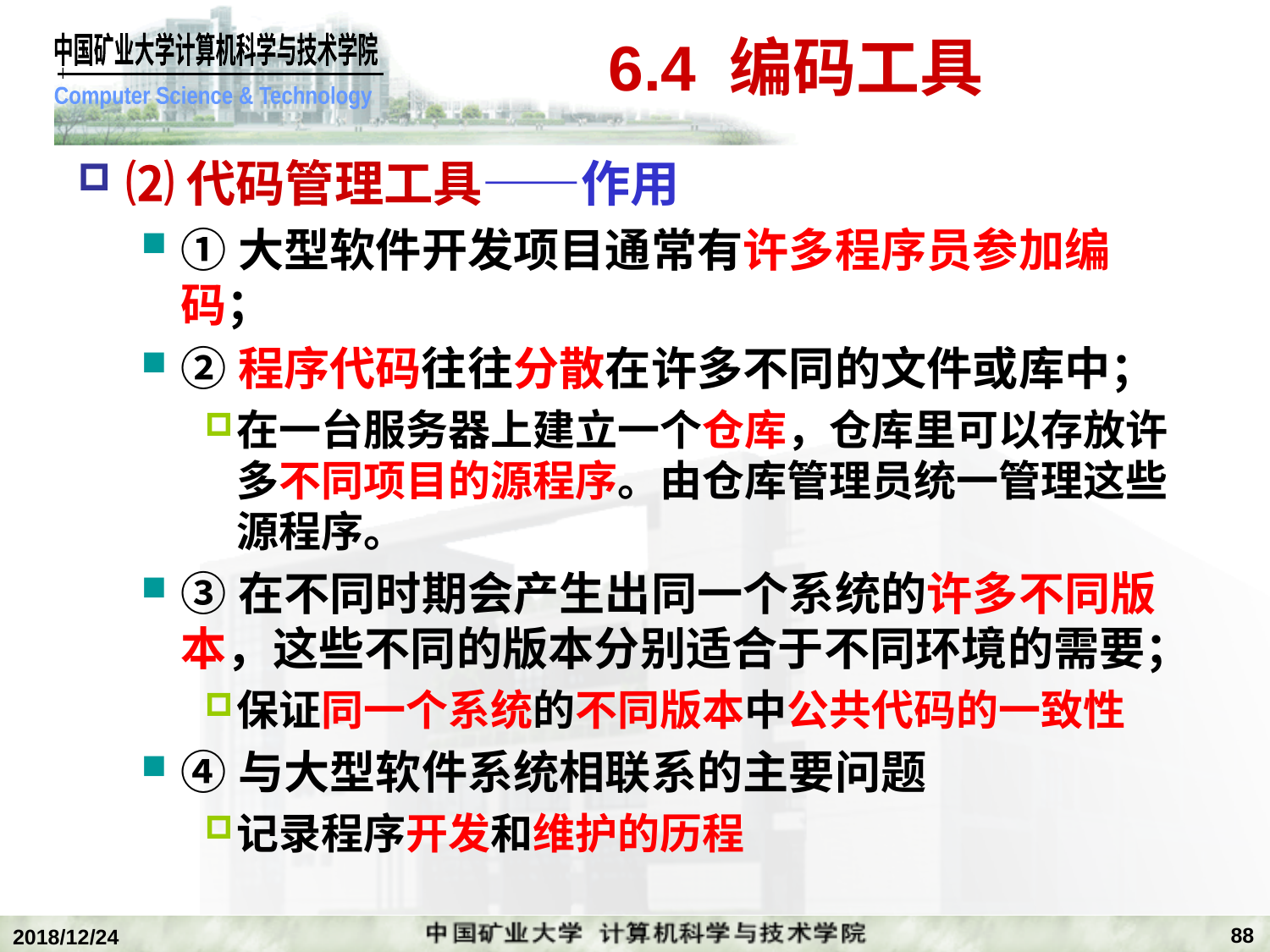

# 6.4 编码工具
⑵代码管理工具——作用
①大型软件开发项目通常有许多程序员参加编码；
②程序代码往往分散在许多不同的文件或库中；
在一台服务器上建立一个仓库，仓库里可以存放许多不同项目的源程序。由仓库管理员统一管理这些源程序。
③在不同时期会产生出同一个系统的许多不同版本，这些不同的版本分别适合于不同环境的需要；
保证同一个系统的不同版本中公共代码的一致性
④与大型软件系统相联系的主要问题
记录程序开发和维护的历程
88
2018/12/24